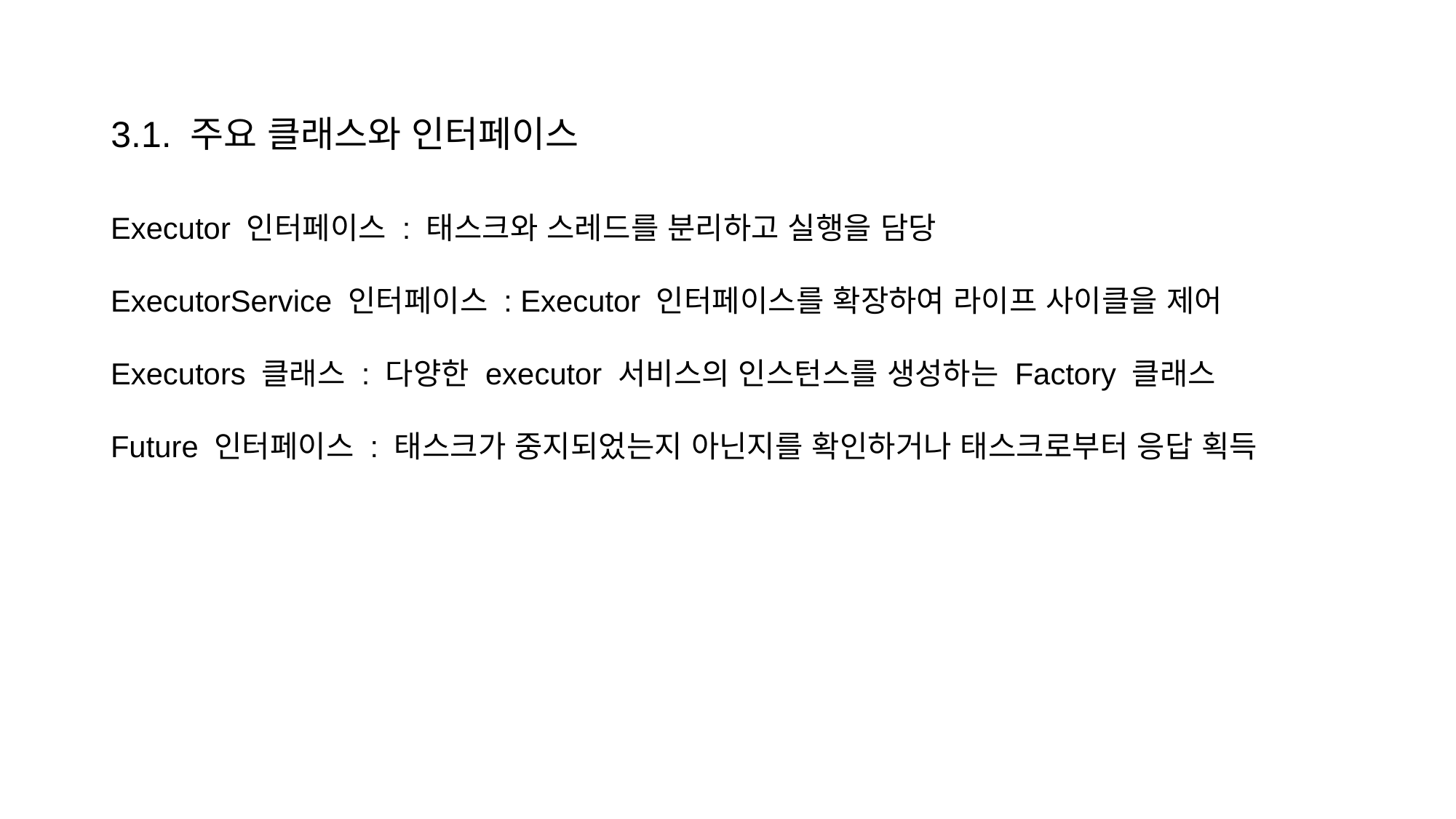

3.1. 주요 클래스와 인터페이스
Executor 인터페이스 : 태스크와 스레드를 분리하고 실행을 담당

ExecutorService 인터페이스 : Executor 인터페이스를 확장하여 라이프 사이클을 제어

Executors 클래스 : 다양한 executor 서비스의 인스턴스를 생성하는 Factory 클래스

Future 인터페이스 : 태스크가 중지되었는지 아닌지를 확인하거나 태스크로부터 응답 획득